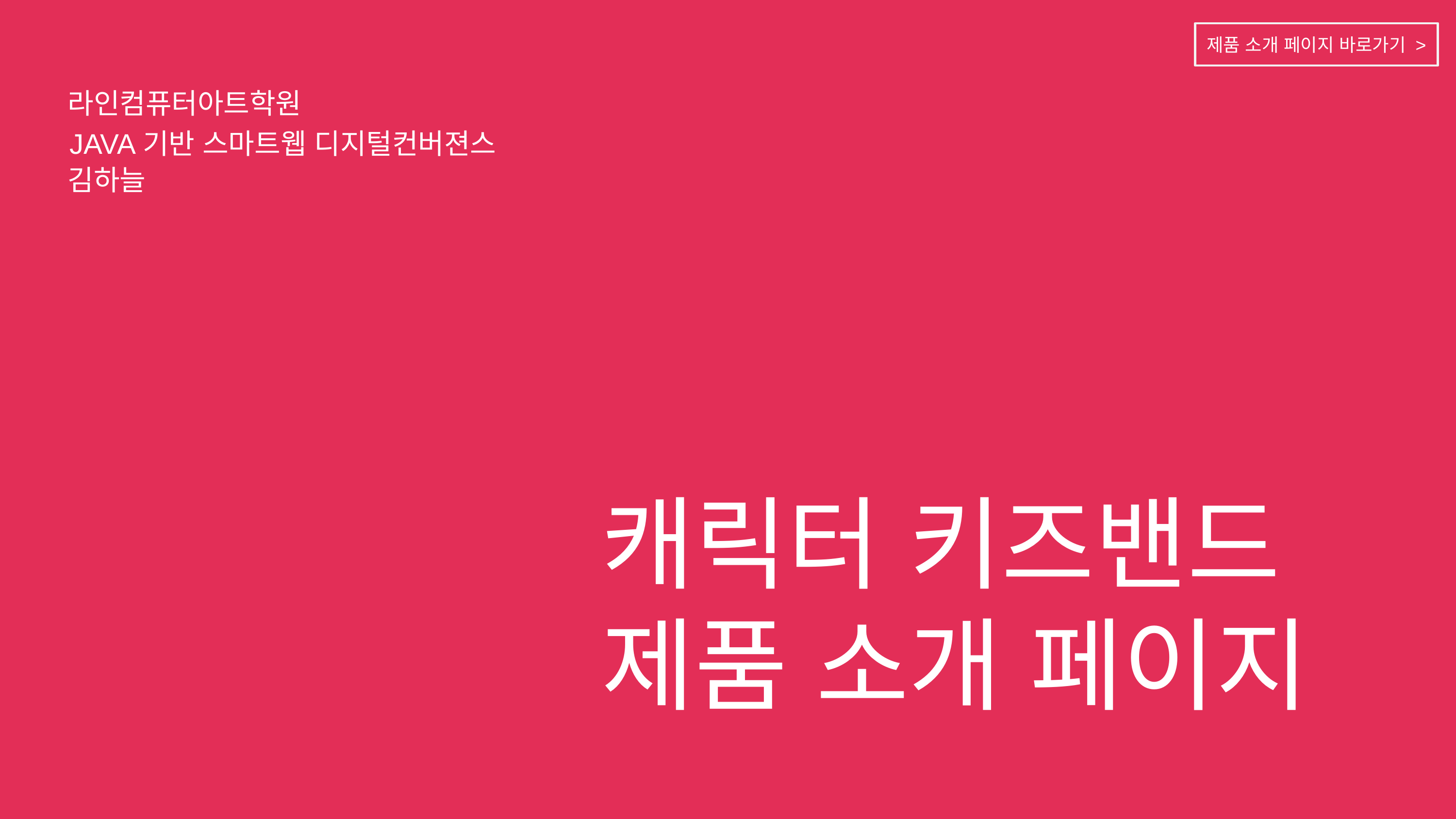

제품 소개 페이지 바로가기 >

라인컴퓨터아트학원
JAVA기반 스마트웹 디지털컨버젼스
김하늘
캐릭터 키즈밴드
제품 소개 페이지